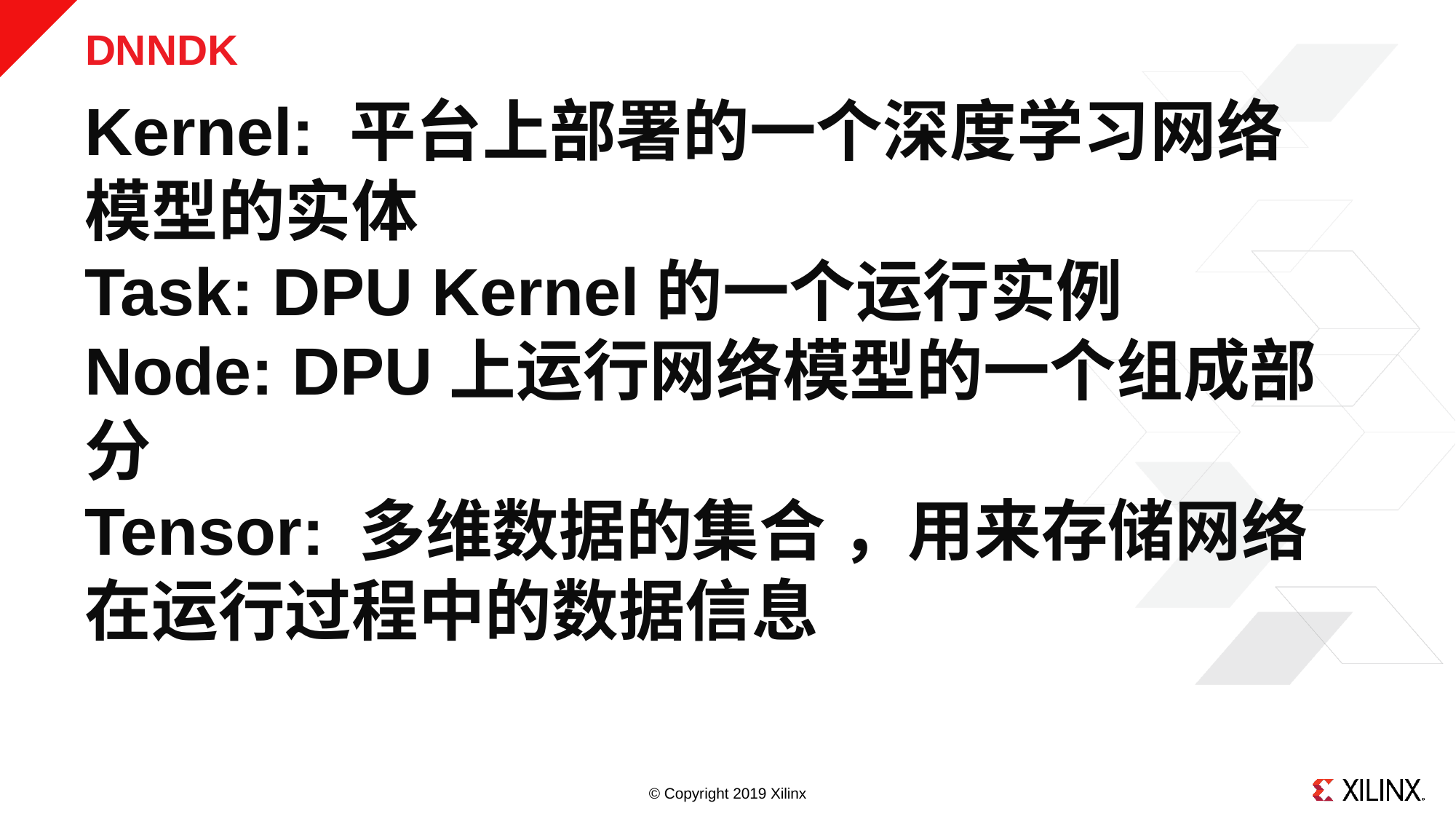

# DNNDK
Kernel: 平台上部署的一个深度学习网络模型的实体
Task: DPU Kernel的一个运行实例
Node: DPU上运行网络模型的一个组成部分
Tensor: 多维数据的集合 ，用来存储网络在运行过程中的数据信息